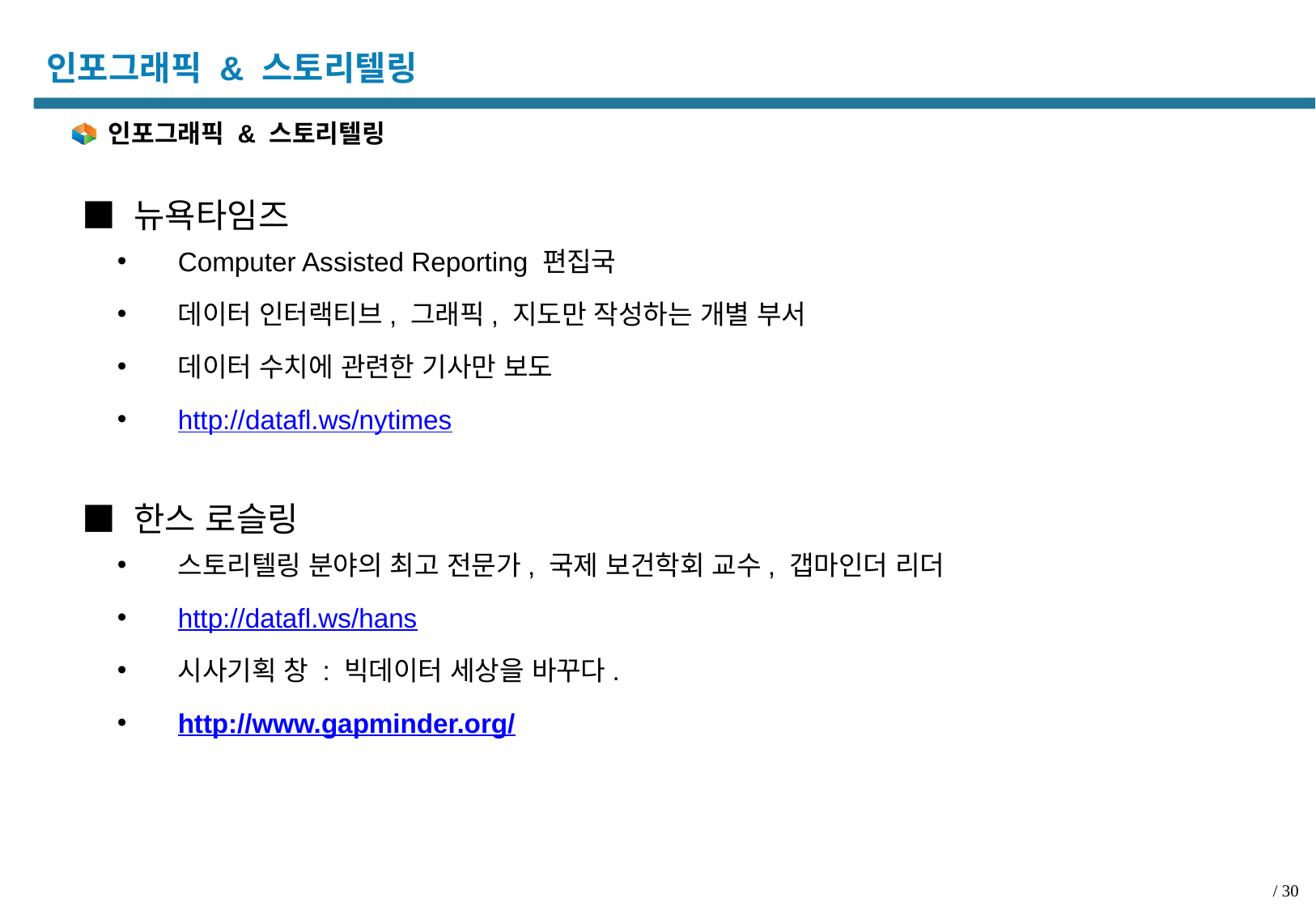

# 인포그래픽 & 스토리텔링
인포그래픽 & 스토리텔링
■ 뉴욕타임즈
Computer Assisted Reporting 편집국
데이터 인터랙티브, 그래픽, 지도만 작성하는 개별 부서
데이터 수치에 관련한 기사만 보도
http://datafl.ws/nytimes

■ 한스 로슬링
스토리텔링 분야의 최고 전문가, 국제 보건학회 교수, 갭마인더 리더
http://datafl.ws/hans
시사기획 창 : 빅데이터 세상을 바꾸다.
http://www.gapminder.org/
/ 30